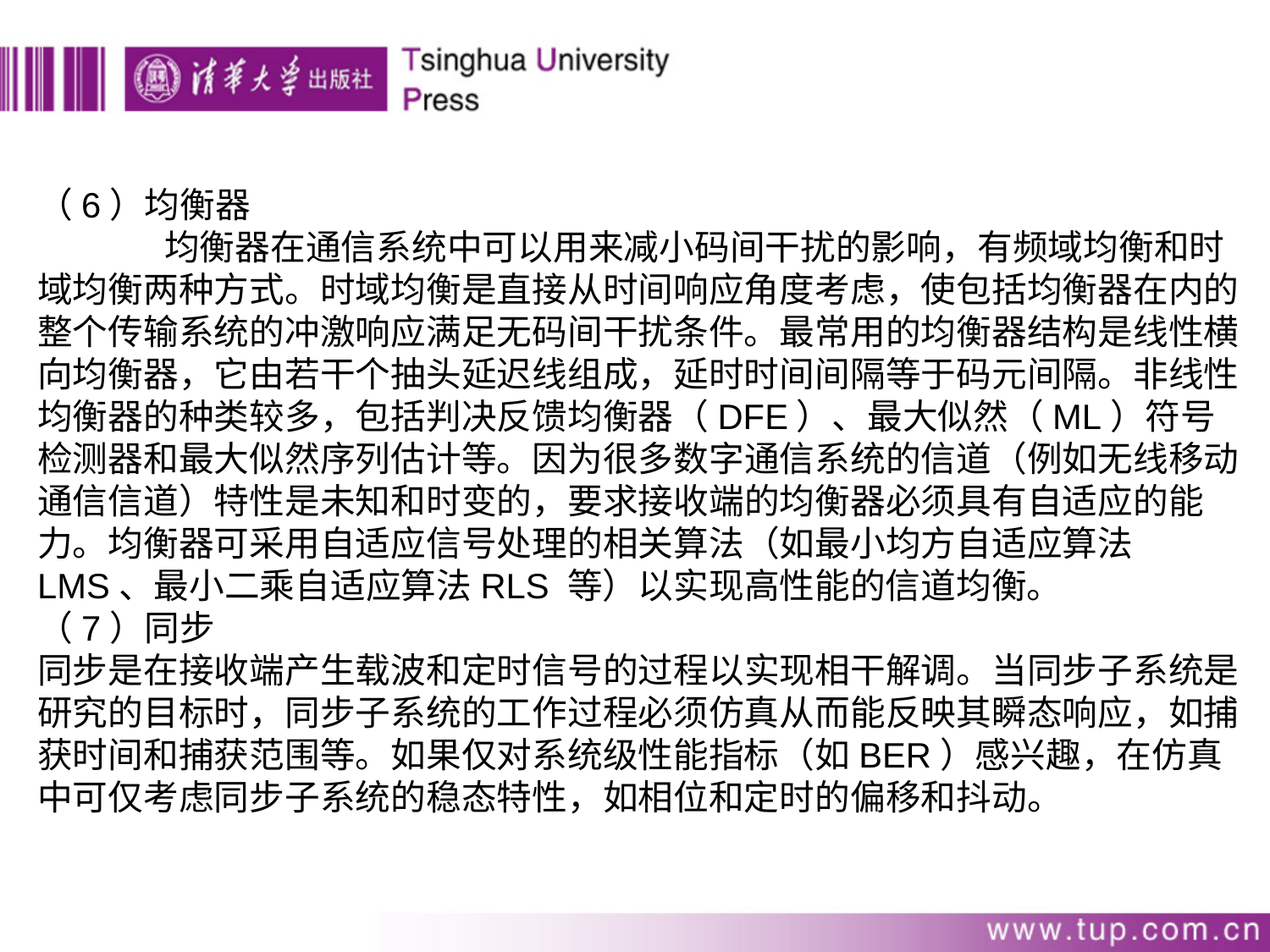

（6）均衡器
	均衡器在通信系统中可以用来减小码间干扰的影响，有频域均衡和时域均衡两种方式。时域均衡是直接从时间响应角度考虑，使包括均衡器在内的整个传输系统的冲激响应满足无码间干扰条件。最常用的均衡器结构是线性横向均衡器，它由若干个抽头延迟线组成，延时时间间隔等于码元间隔。非线性均衡器的种类较多，包括判决反馈均衡器（DFE）、最大似然（ML）符号检测器和最大似然序列估计等。因为很多数字通信系统的信道（例如无线移动通信信道）特性是未知和时变的，要求接收端的均衡器必须具有自适应的能力。均衡器可采用自适应信号处理的相关算法（如最小均方自适应算法LMS、最小二乘自适应算法RLS 等）以实现高性能的信道均衡。
（7）同步
同步是在接收端产生载波和定时信号的过程以实现相干解调。当同步子系统是研究的目标时，同步子系统的工作过程必须仿真从而能反映其瞬态响应，如捕获时间和捕获范围等。如果仅对系统级性能指标（如BER）感兴趣，在仿真中可仅考虑同步子系统的稳态特性，如相位和定时的偏移和抖动。